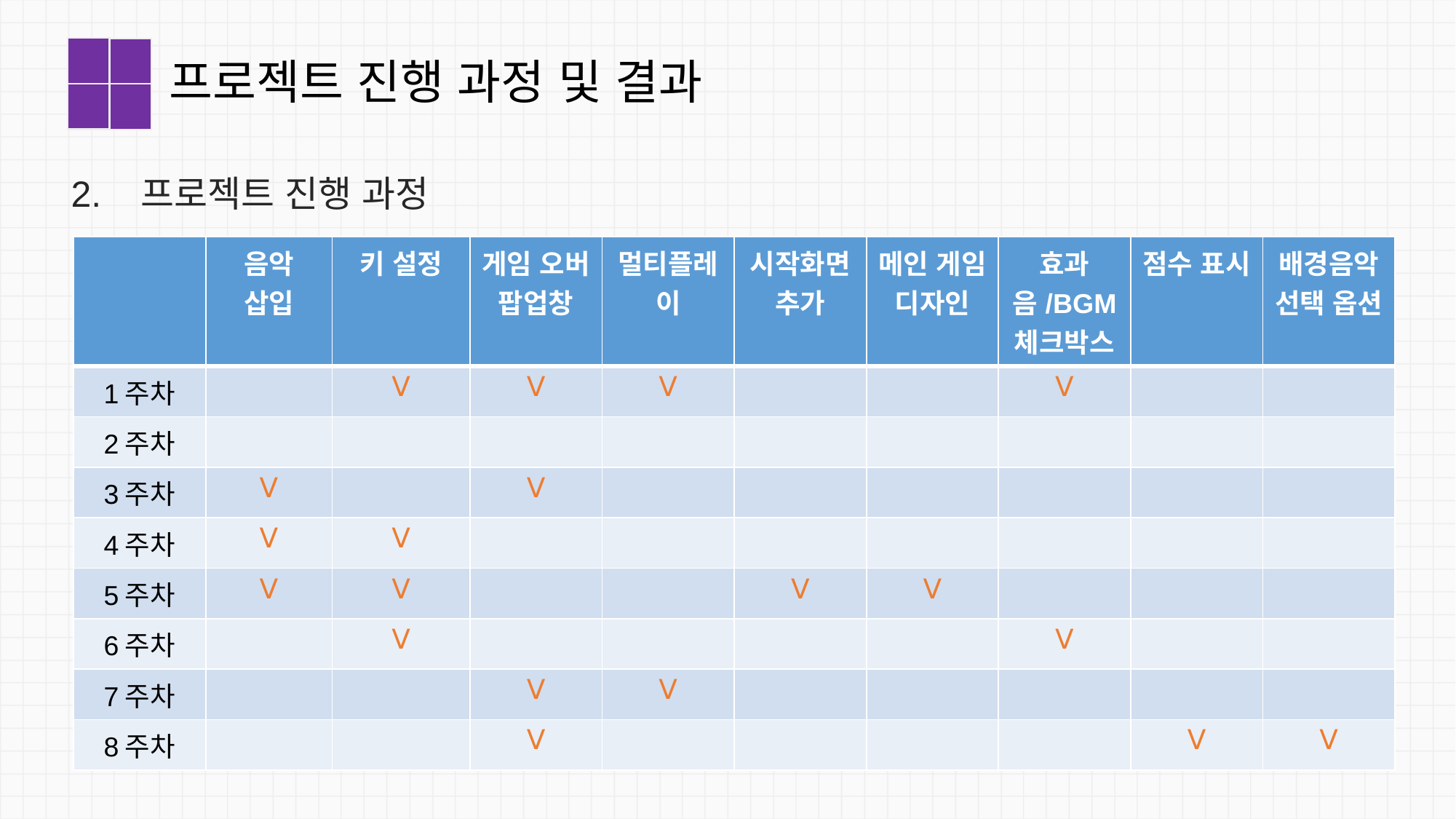

# 프로젝트 진행 과정 및 결과
2.   프로젝트 진행 과정

|  | 음악 삽입 | 키 설정 | 게임 오버 팝업창 | 멀티플레이 | 시작화면 추가 | 메인 게임 디자인 | 효과음/BGM 체크박스 | 점수 표시 | 배경음악 선택 옵션 |
| --- | --- | --- | --- | --- | --- | --- | --- | --- | --- |
| 1주차 |  | Ⅴ | Ⅴ | Ⅴ |  |  | Ⅴ |  |  |
| 2주차 |  |  |  |  |  |  |  |  |  |
| 3주차 | Ⅴ |  | Ⅴ |  |  |  |  |  |  |
| 4주차 | Ⅴ | Ⅴ |  |  |  |  |  |  |  |
| 5주차 | Ⅴ | Ⅴ |  |  | Ⅴ | Ⅴ |  |  |  |
| 6주차 |  | Ⅴ |  |  |  |  | Ⅴ |  |  |
| 7주차 |  |  | Ⅴ | Ⅴ |  |  |  |  |  |
| 8주차 |  |  | Ⅴ |  |  |  |  | Ⅴ | Ⅴ |